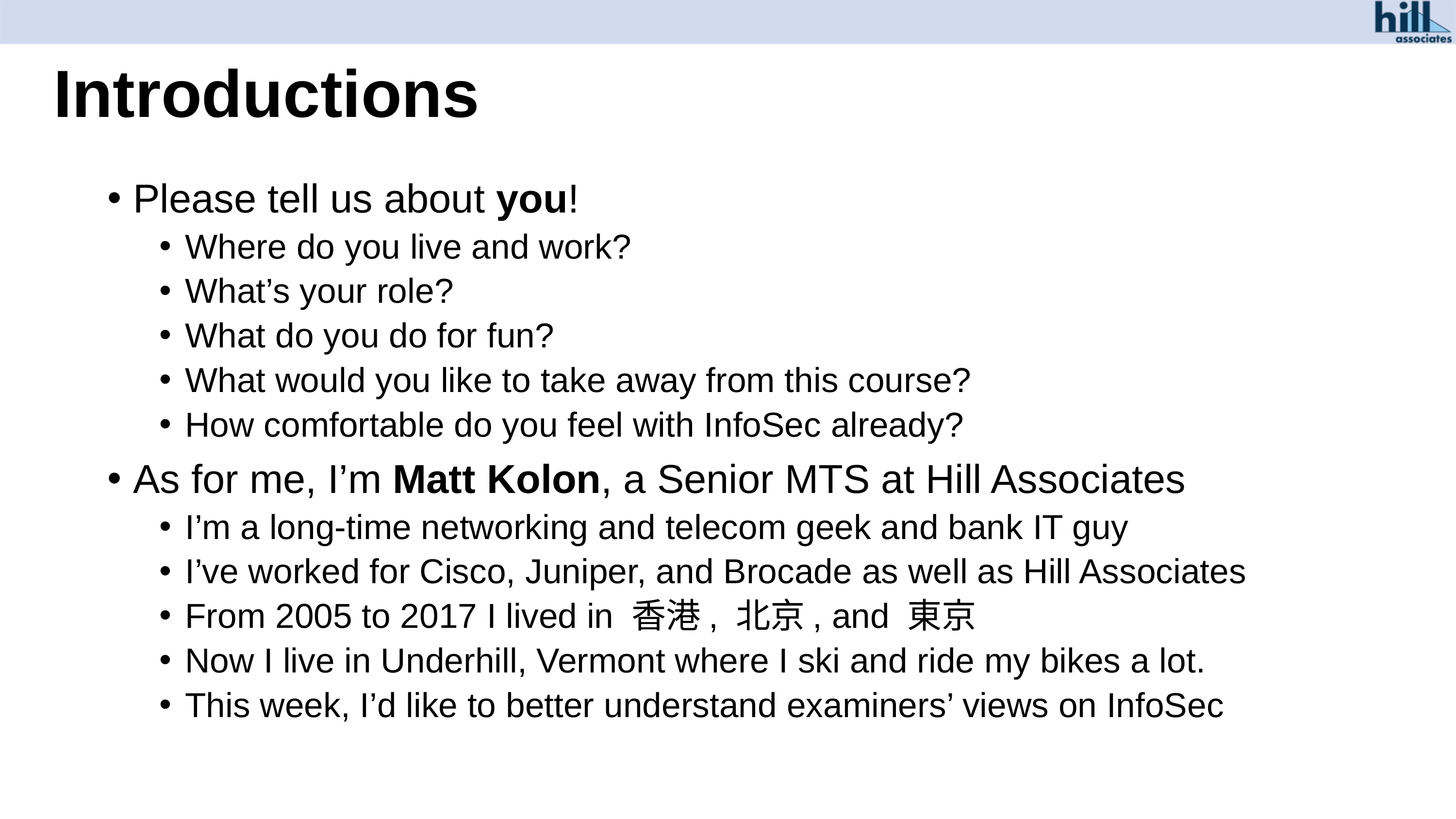

# Introductions
Please tell us about you!
Where do you live and work?
What’s your role?
What do you do for fun?
What would you like to take away from this course?
How comfortable do you feel with InfoSec already?
As for me, I’m Matt Kolon, a Senior MTS at Hill Associates
I’m a long-time networking and telecom geek and bank IT guy
I’ve worked for Cisco, Juniper, and Brocade as well as Hill Associates
From 2005 to 2017 I lived in 香港, 北京, and 東京
Now I live in Underhill, Vermont where I ski and ride my bikes a lot.
This week, I’d like to better understand examiners’ views on InfoSec